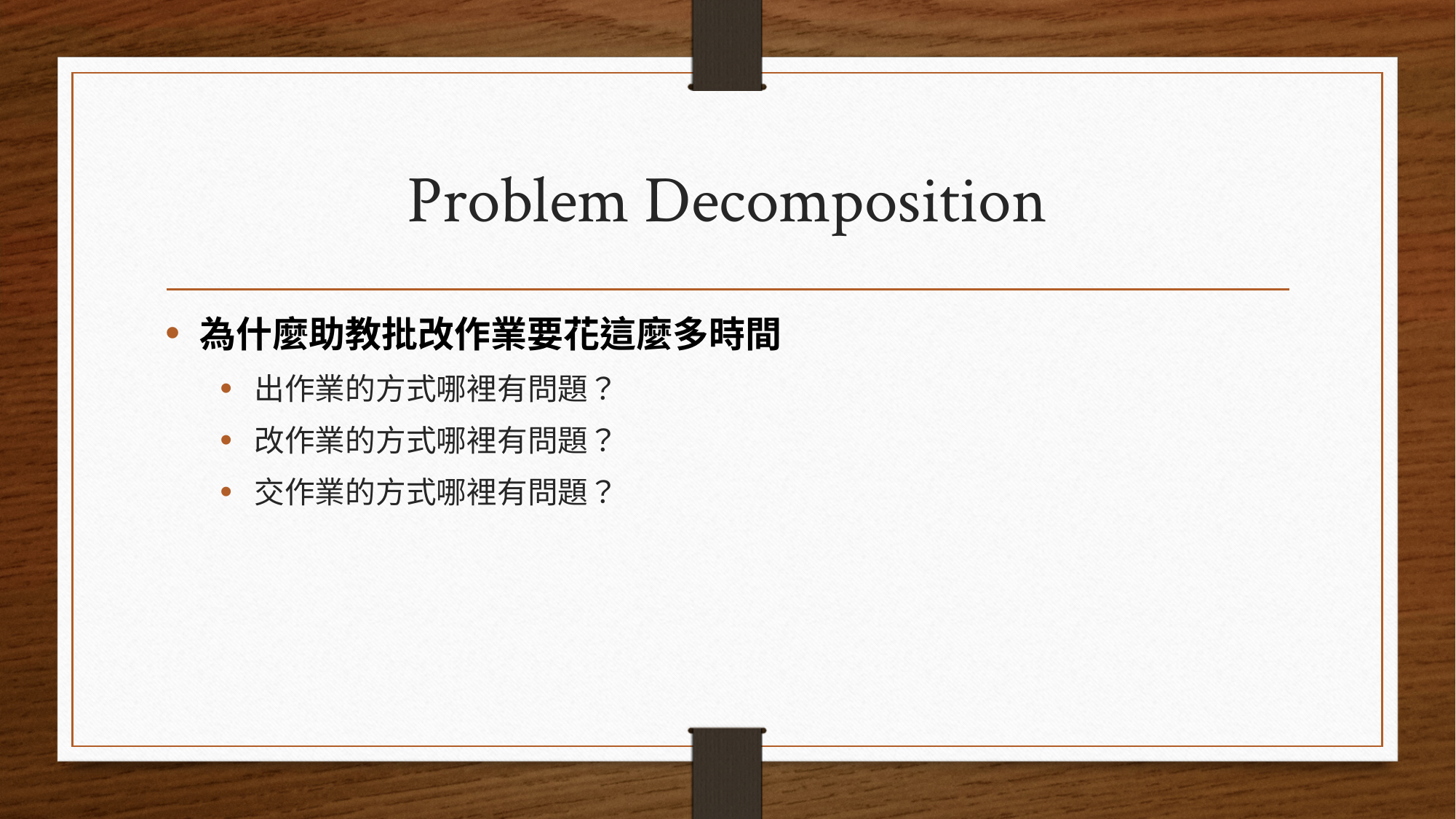

# Problem Decomposition
為什麼助教批改作業要花這麼多時間
出作業的方式哪裡有問題？
改作業的方式哪裡有問題？
交作業的方式哪裡有問題？